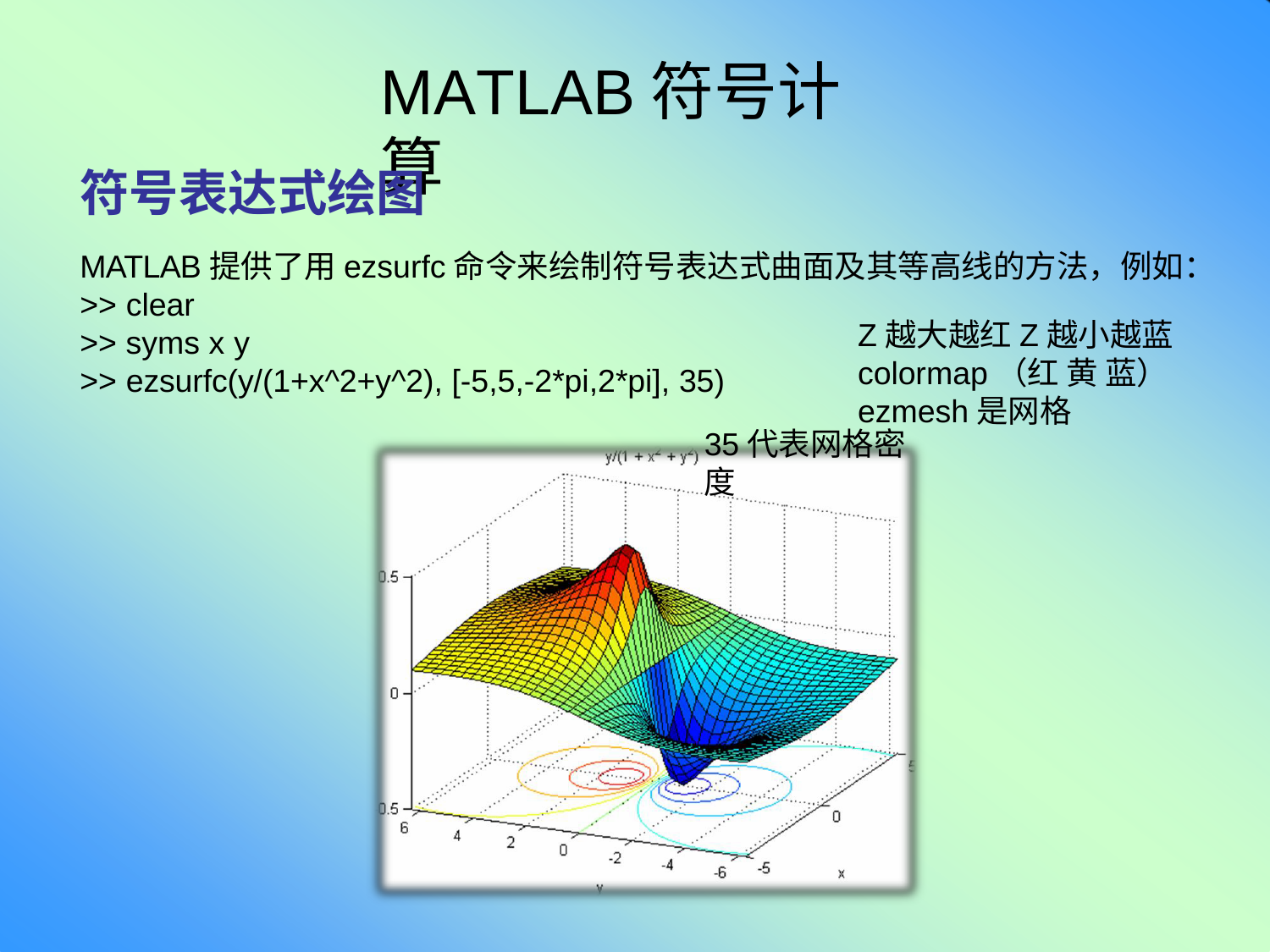

# MATLAB符号计算
符号表达式绘图
MATLAB提供了用ezsurfc命令来绘制符号表达式曲面及其等高线的方法，例如：
>> clear
Z越大越红Z越小越蓝 colormap（红 黄 蓝）  ezmesh是网格
>> syms x y
>> ezsurfc(y/(1+x^2+y^2), [-5,5,-2*pi,2*pi], 35)
35代表网格密度